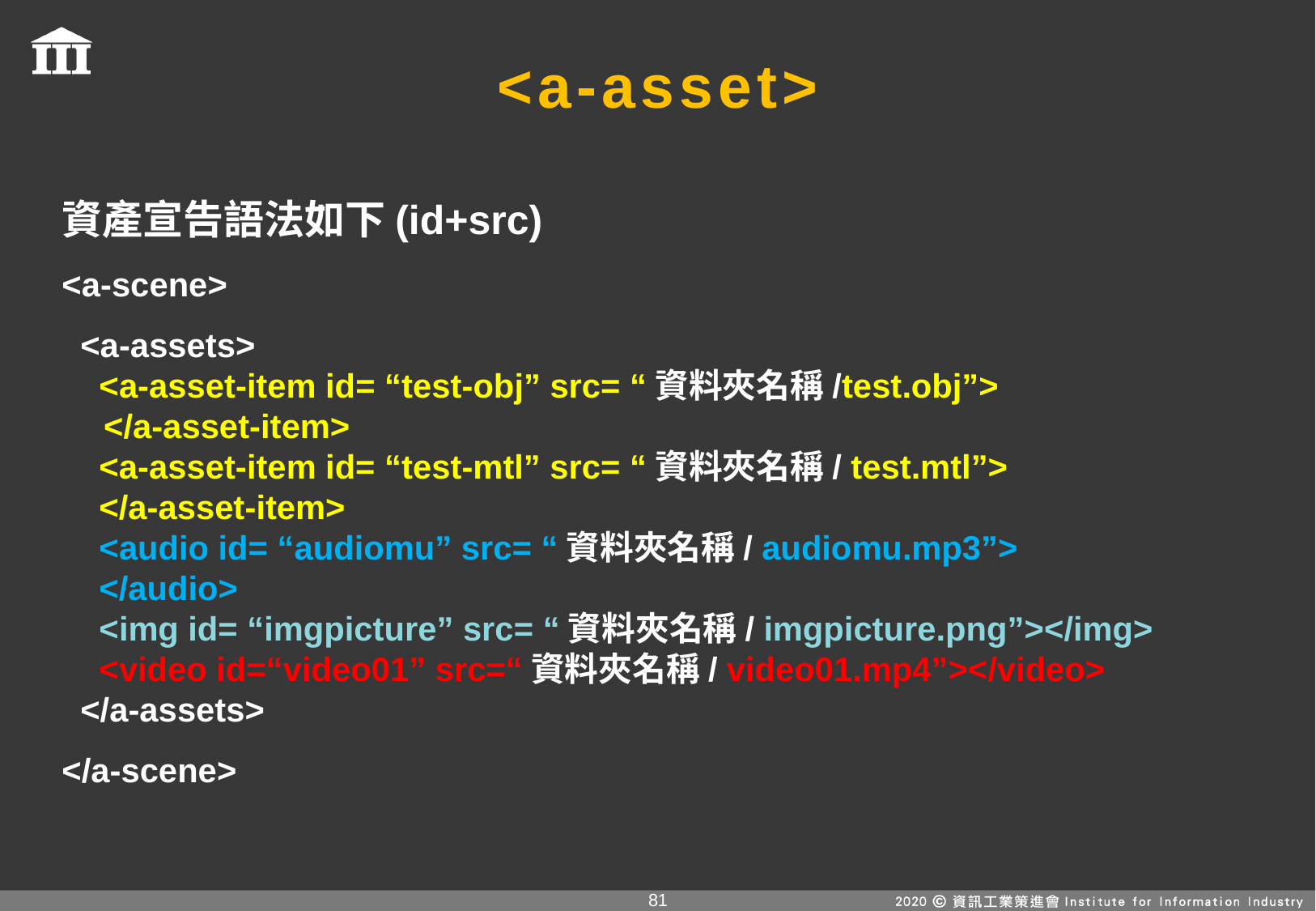

# <a-asset>
資產宣告語法如下(id+src)
<a-scene>
  <a-assets>
    <a-asset-item id= “test-obj” src= “資料夾名稱/test.obj”>
　</a-asset-item>
    <a-asset-item id= “test-mtl” src= “資料夾名稱/ test.mtl”>
    </a-asset-item>
    <audio id= “audiomu” src= “資料夾名稱/ audiomu.mp3”>
    </audio>
    <img id= “imgpicture” src= “資料夾名稱/ imgpicture.png”></img>
    <video id=“video01” src=“資料夾名稱/ video01.mp4”></video>
  </a-assets>
</a-scene>
81